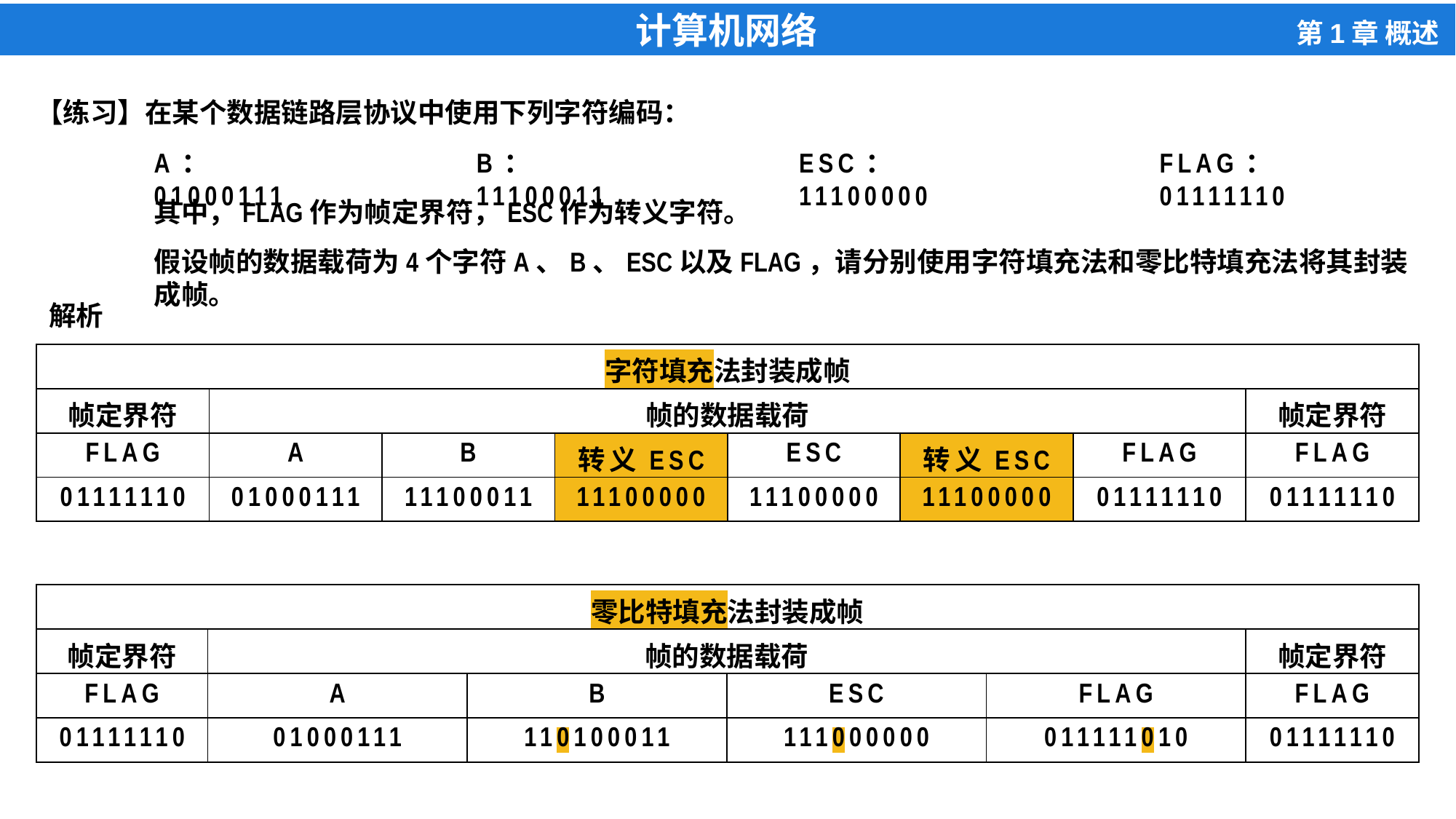

【练习】在某个数据链路层协议中使用下列字符编码：
A：01000111
B：11100011
ESC：11100000
FLAG：01111110
其中，FLAG作为帧定界符，ESC作为转义字符。
假设帧的数据载荷为4个字符A、B、ESC以及FLAG，请分别使用字符填充法和零比特填充法将其封装成帧。
解析
| 字符填充法封装成帧 |  |  |  |  |  |  |  |
| --- | --- | --- | --- | --- | --- | --- | --- |
| 帧定界符 | 帧的数据载荷 |  |  |  |  |  | 帧定界符 |
| FLAG | A | B | 转义ESC | ESC | 转义ESC | FLAG | FLAG |
| 01111110 | 01000111 | 11100011 | 11100000 | 11100000 | 11100000 | 01111110 | 01111110 |
| 零比特填充法封装成帧 |  |  |  |  |  |
| --- | --- | --- | --- | --- | --- |
| 帧定界符 | 帧的数据载荷 |  |  |  | 帧定界符 |
| FLAG | A | B | ESC | FLAG | FLAG |
| 01111110 | 01000111 | 110100011 | 111000000 | 011111010 | 01111110 |